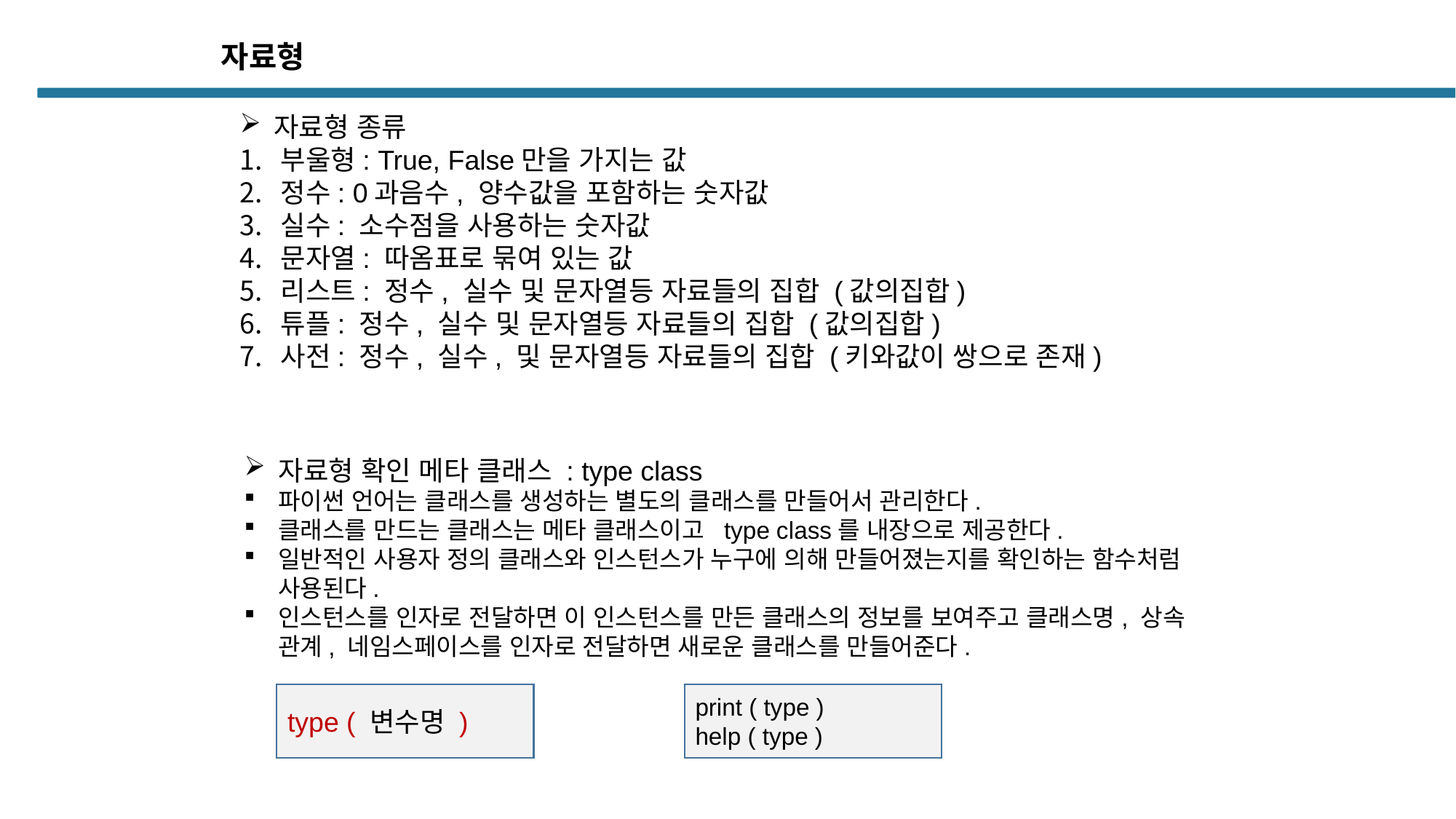

자료형
자료형 종류
부울형: True, False만을 가지는 값
정수: 0과음수, 양수값을 포함하는 숫자값
실수: 소수점을 사용하는 숫자값
문자열: 따옴표로 묶여 있는 값
리스트: 정수, 실수 및 문자열등 자료들의 집합 (값의집합)
튜플: 정수, 실수 및 문자열등 자료들의 집합 (값의집합)
사전: 정수, 실수, 및 문자열등 자료들의 집합 (키와값이 쌍으로 존재)
자료형 확인 메타 클래스 : type class
파이썬 언어는 클래스를 생성하는 별도의 클래스를 만들어서 관리한다.
클래스를 만드는 클래스는 메타 클래스이고  type class를 내장으로 제공한다.
일반적인 사용자 정의 클래스와 인스턴스가 누구에 의해 만들어졌는지를 확인하는 함수처럼 사용된다.
인스턴스를 인자로 전달하면 이 인스턴스를 만든 클래스의 정보를 보여주고 클래스명, 상속 관계, 네임스페이스를 인자로 전달하면 새로운 클래스를 만들어준다.
type ( 변수명 )
print ( type )
help ( type )